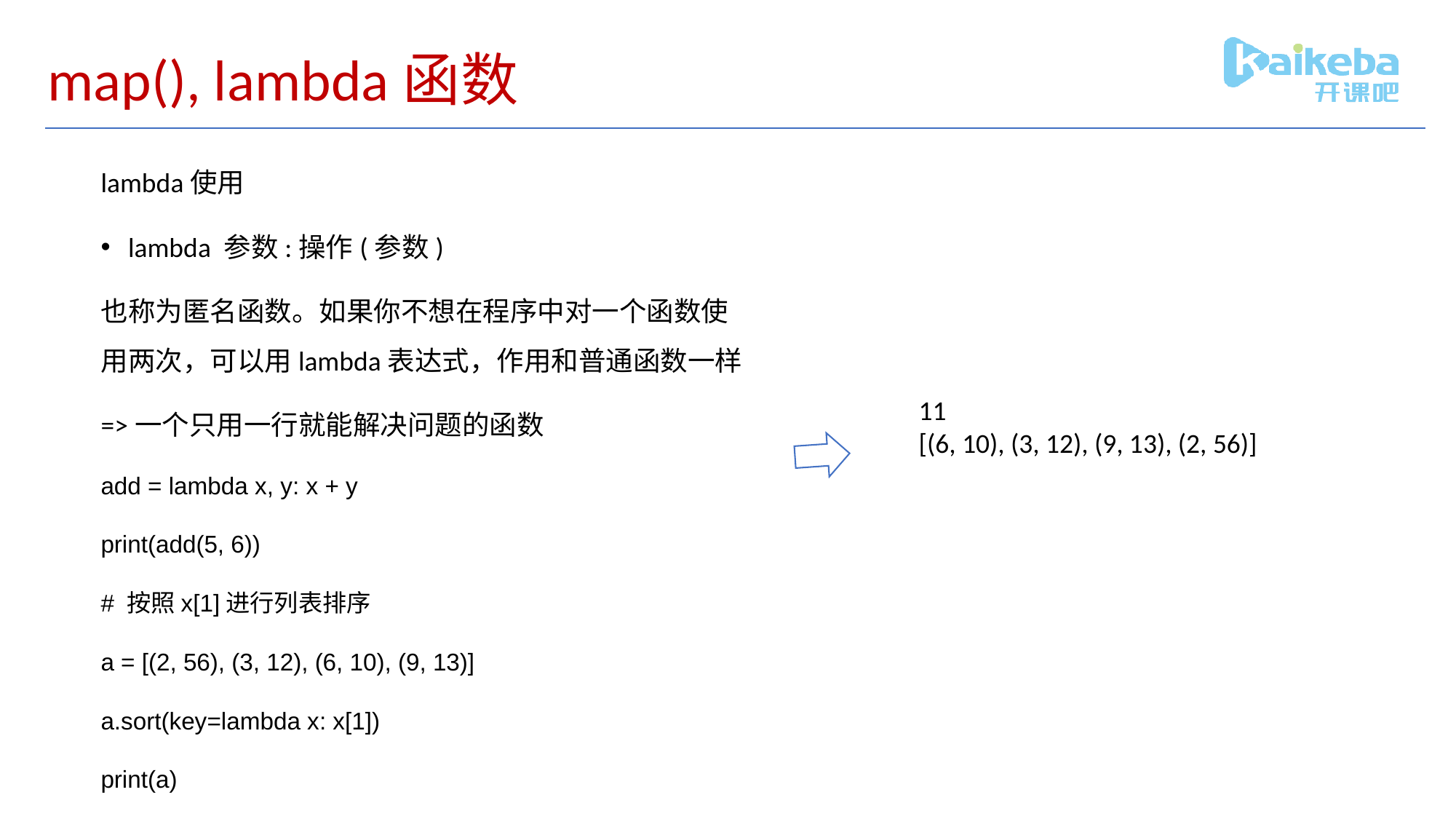

# map(), lambda函数
lambda使用
lambda 参数:操作(参数)
也称为匿名函数。如果你不想在程序中对一个函数使用两次，可以用lambda表达式，作用和普通函数一样
=>一个只用一行就能解决问题的函数
add = lambda x, y: x + y
print(add(5, 6))
# 按照x[1]进行列表排序
a = [(2, 56), (3, 12), (6, 10), (9, 13)]
a.sort(key=lambda x: x[1])
print(a)
11
[(6, 10), (3, 12), (9, 13), (2, 56)]